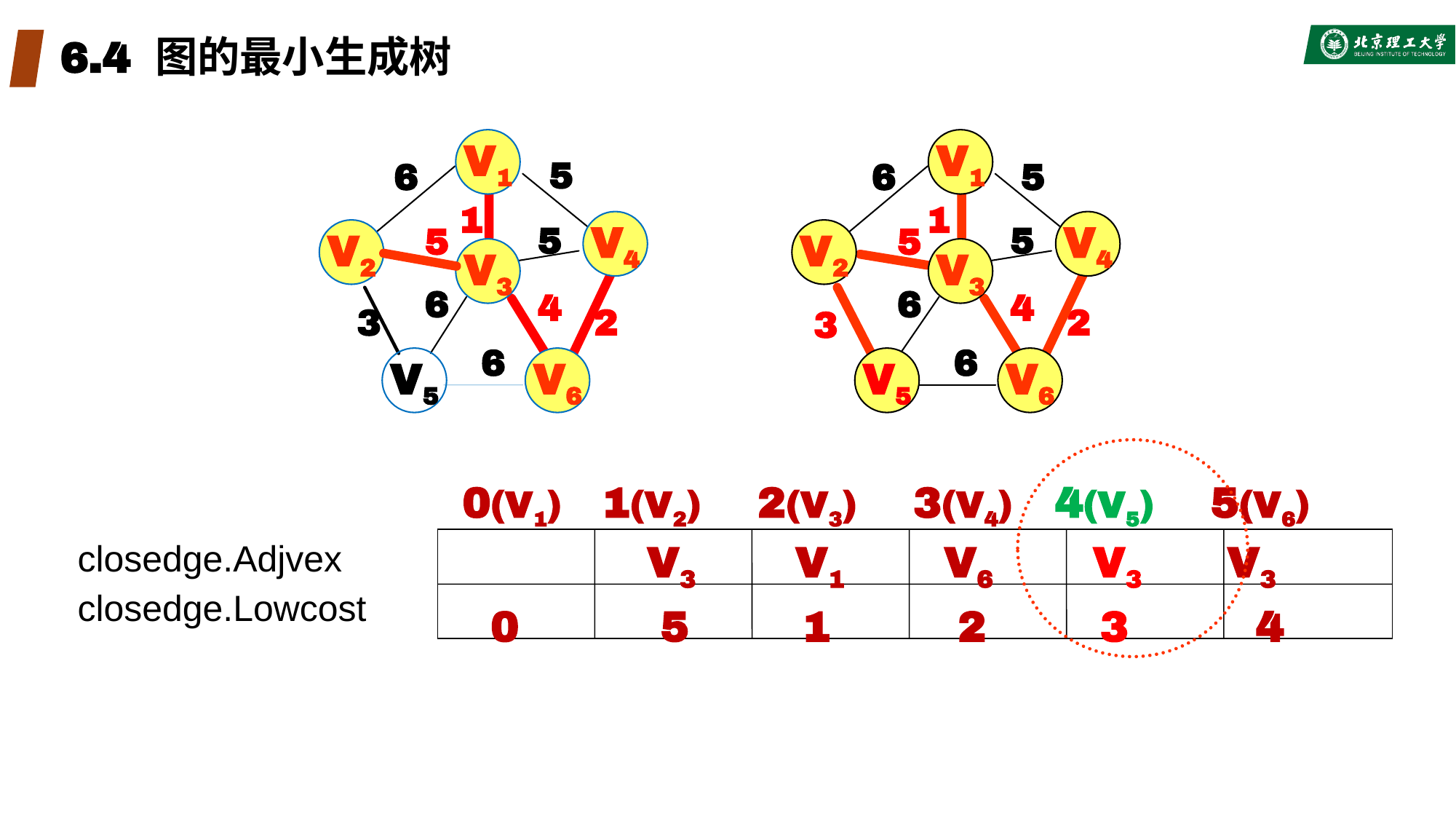

# 6.4 图的最小生成树
V1
V4
V2
V3
V5
V6
5
6

1

5
5

6

4

3
2

6

V1
V4
V2
V3
V5
V6
6
5

1

5
5

6

4

2
3

6

 0(V1)   1(V2)    2(V3)    3(V4)   4(V5)    5(V6)
closedge.Adjvex closedge.Lowcost
              V3       V1       V6       V3      V3
   0          5        1         2        3         4